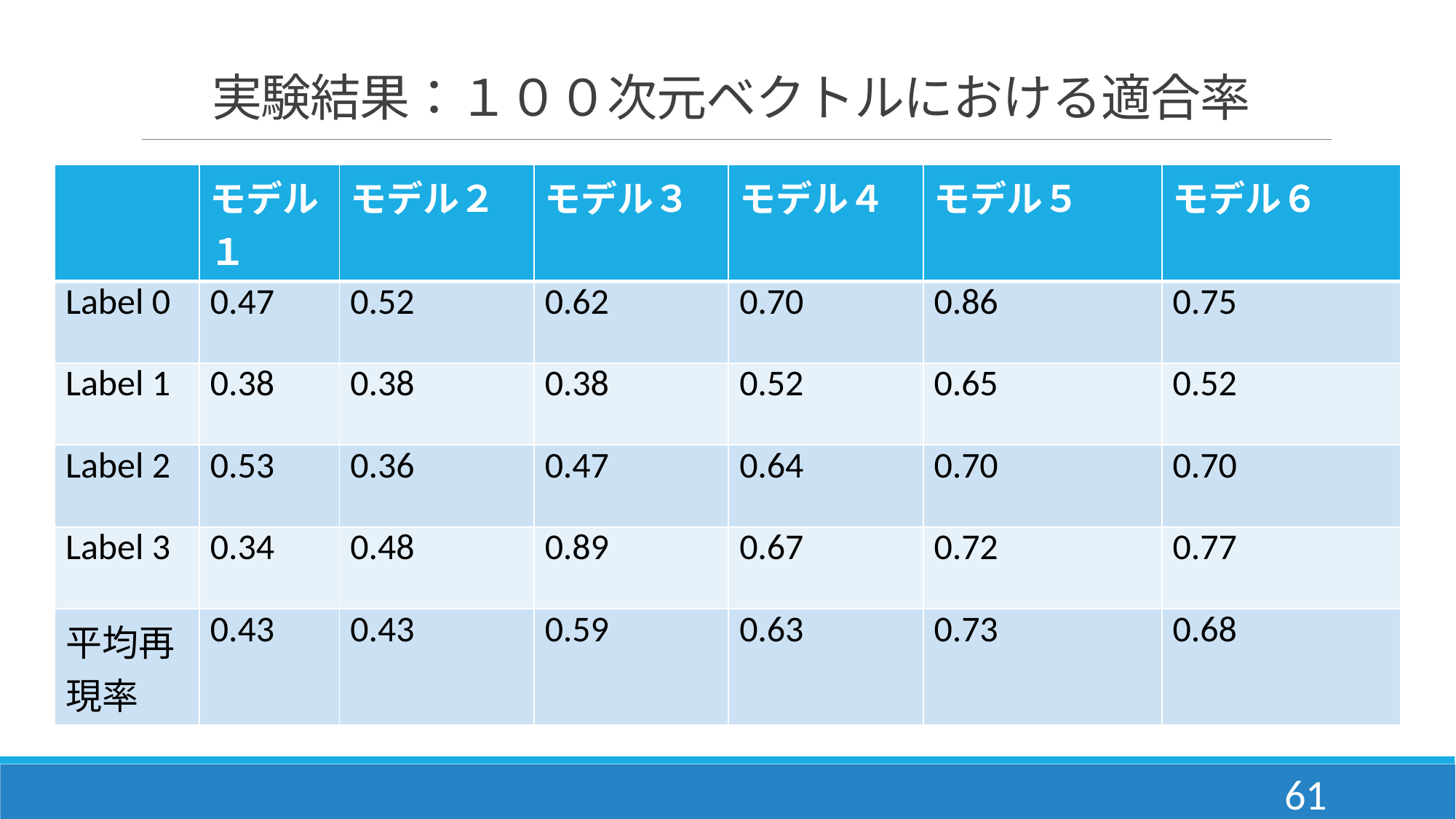

# 実験結果：１００次元ベクトルにおける適合率
|  | モデル１ | モデル２ | モデル３ | モデル４ | モデル５ | モデル６ |
| --- | --- | --- | --- | --- | --- | --- |
| Label 0 | 0.47 | 0.52 | 0.62 | 0.70 | 0.86 | 0.75 |
| Label 1 | 0.38 | 0.38 | 0.38 | 0.52 | 0.65 | 0.52 |
| Label 2 | 0.53 | 0.36 | 0.47 | 0.64 | 0.70 | 0.70 |
| Label 3 | 0.34 | 0.48 | 0.89 | 0.67 | 0.72 | 0.77 |
| 平均再現率 | 0.43 | 0.43 | 0.59 | 0.63 | 0.73 | 0.68 |
61